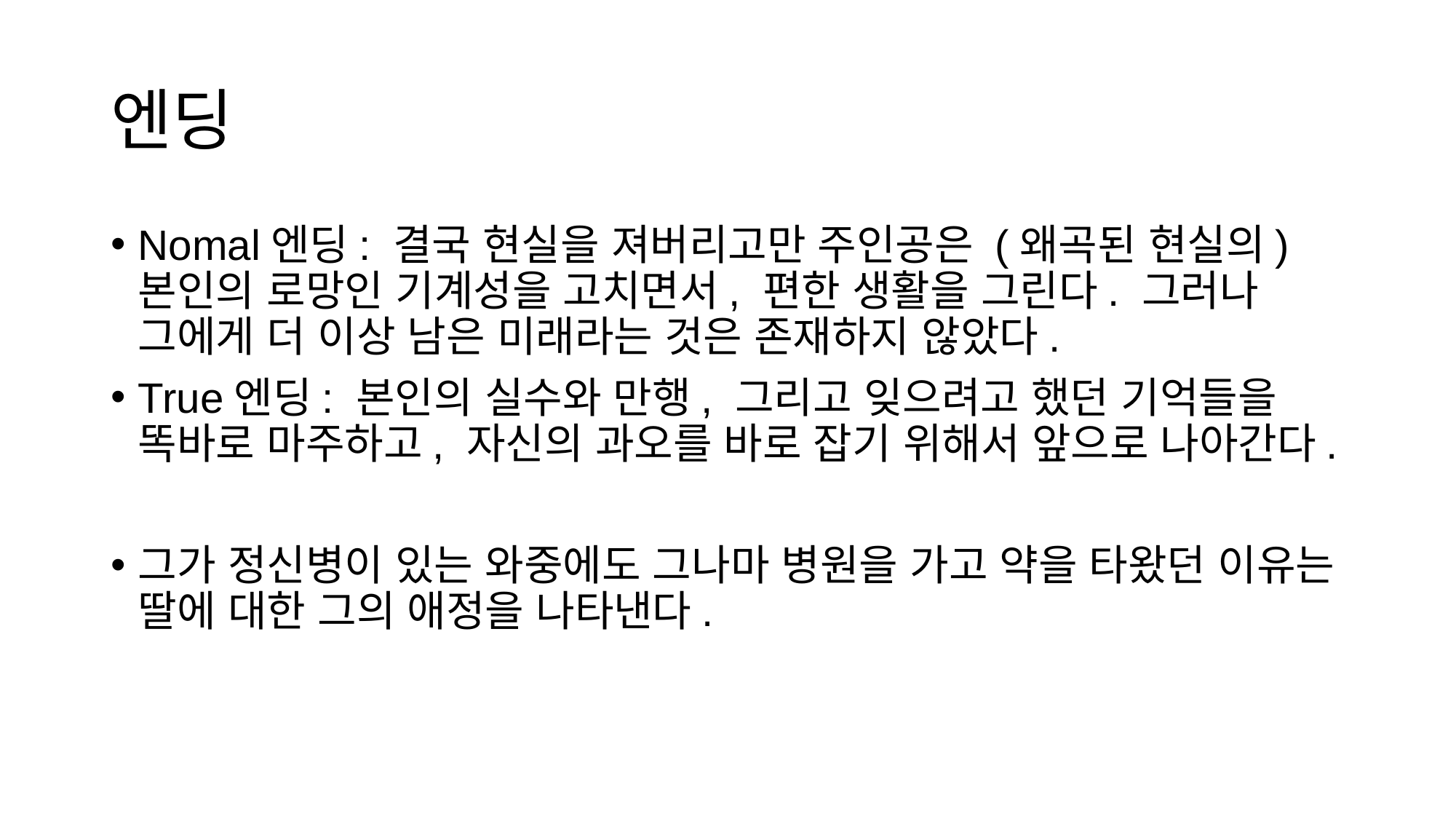

# 엔딩
Nomal엔딩: 결국 현실을 져버리고만 주인공은 (왜곡된 현실의)본인의 로망인 기계성을 고치면서, 편한 생활을 그린다. 그러나 그에게 더 이상 남은 미래라는 것은 존재하지 않았다.
True엔딩: 본인의 실수와 만행, 그리고 잊으려고 했던 기억들을 똑바로 마주하고, 자신의 과오를 바로 잡기 위해서 앞으로 나아간다.

그가 정신병이 있는 와중에도 그나마 병원을 가고 약을 타왔던 이유는 딸에 대한 그의 애정을 나타낸다.